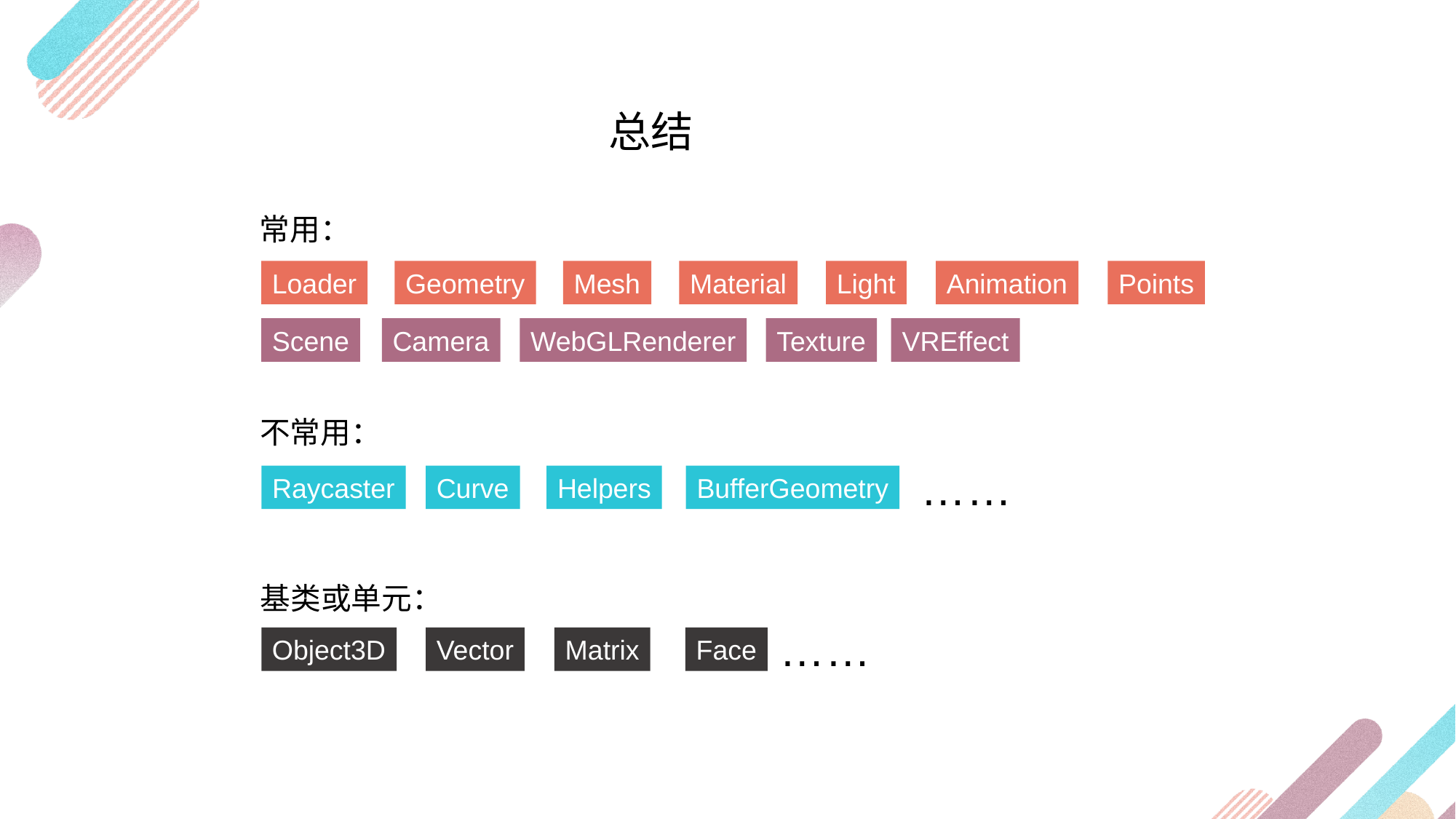

总结
常用：
Loader
Geometry
Mesh
Material
Light
Animation
Points
Scene
Camera
WebGLRenderer
Texture
VREffect
不常用：
……
Raycaster
Curve
Helpers
BufferGeometry
基类或单元：
……
Object3D
Vector
Matrix
Face